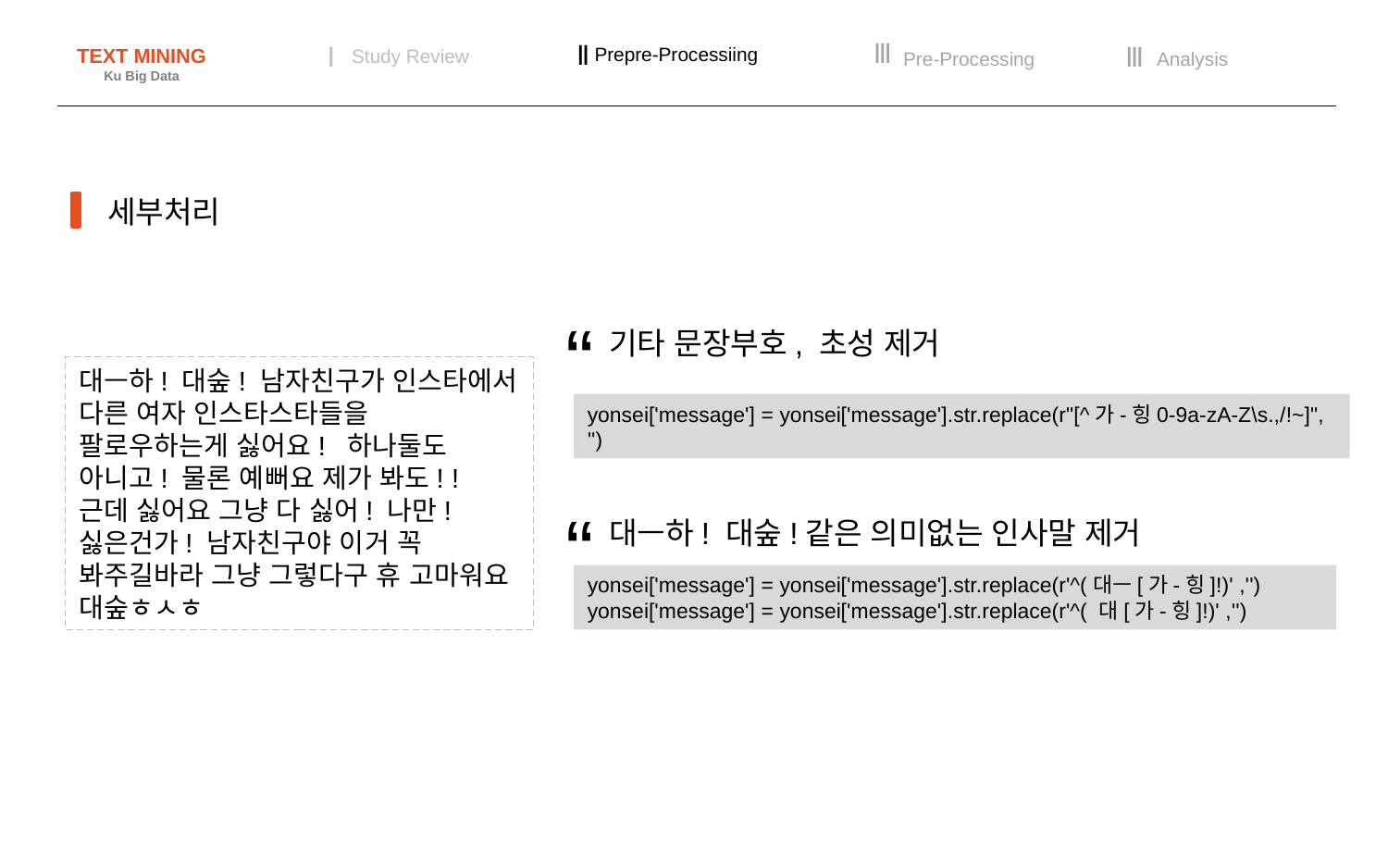

Ⅲ
Pre-Processing
Ⅱ
Prepre-Processiing
Ⅰ
Study Review
Ⅲ
Analysis
TEXT MINING
Ku Big Data
 세부처리

“
기타 문장부호, 초성 제거
yonsei['message'] = yonsei['message'].str.replace(r"[^가-힝0-9a-zA-Z\s.,/!~]", '')
대ㅡ하! 대숲! 남자친구가 인스타에서 다른 여자 인스타스타들을 팔로우하는게 싫어요!  하나둘도 아니고! 물론 예뻐요 제가 봐도! ! 근데 싫어요 그냥 다 싫어! 나만!  싫은건가! 남자친구야 이거 꼭 봐주길바라 그냥 그렇다구 휴 고마워요 대숲ㅎㅅㅎ
“
대ㅡ하! 대숲!같은 의미없는 인사말 제거
yonsei['message'] = yonsei['message'].str.replace(r'^(대ㅡ[가-힝]!)' ,'')
yonsei['message'] = yonsei['message'].str.replace(r'^( 대[가-힝]!)' ,'')